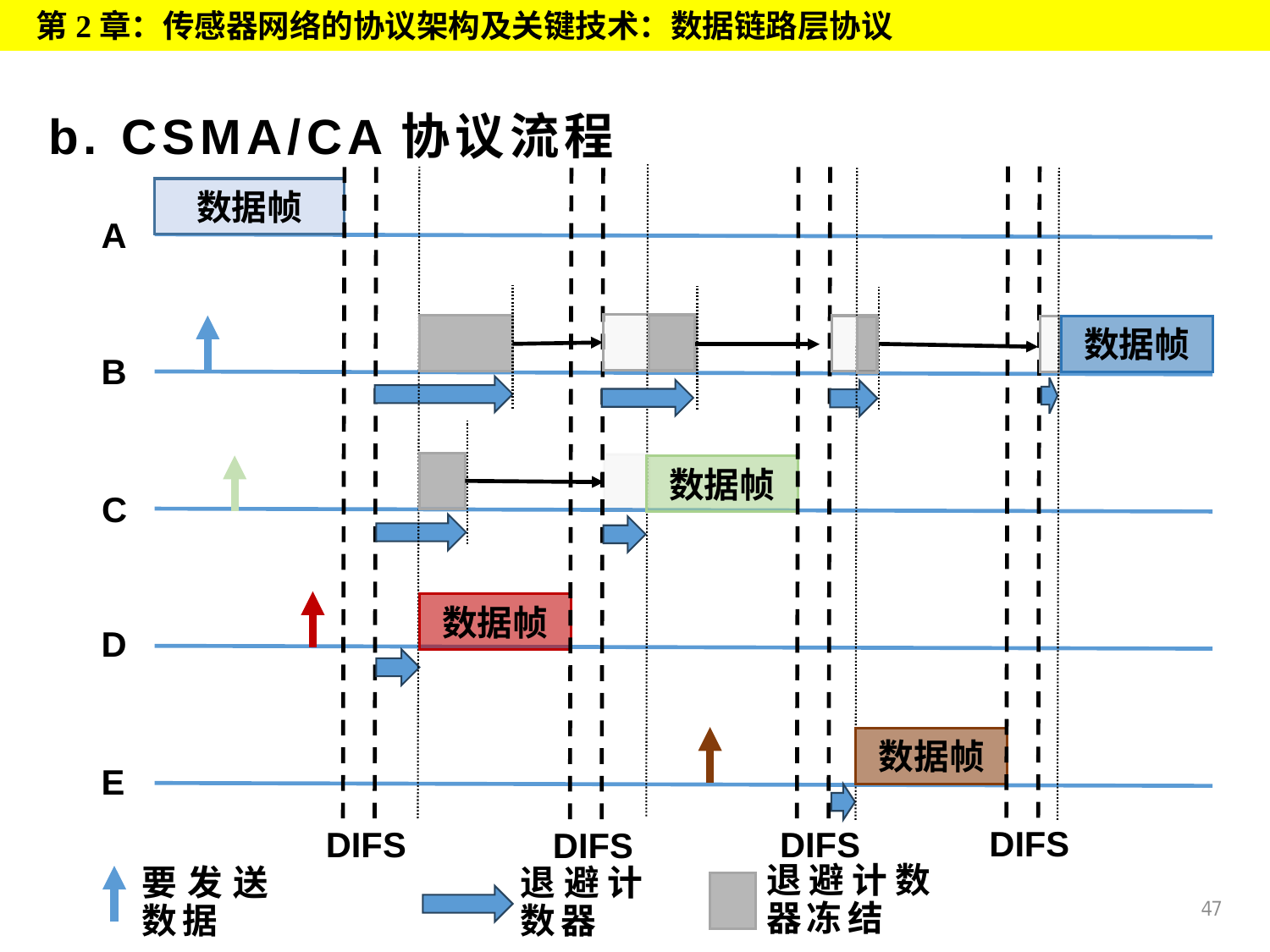

第2章：传感器网络的协议架构及关键技术：数据链路层协议
# b. CSMA/CA协议流程
数据帧
A

数据帧

B

数据帧
C

数据帧
D

数据帧
E

DIFS
DIFS
DIFS
DIFS
退避计数器冻结
退避计数器
要发送数据

47